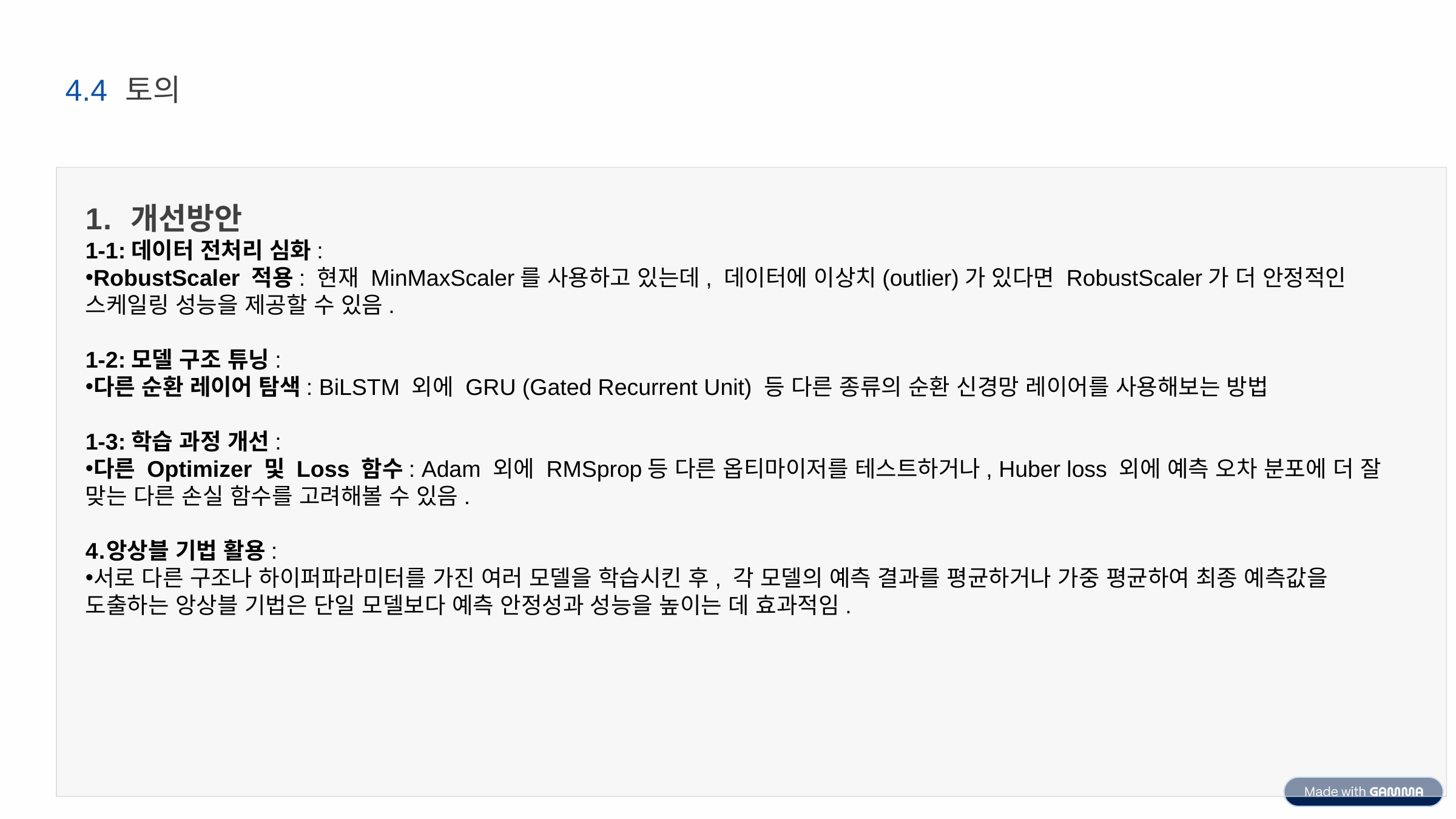

4.4
토의

개선방안
1-1:데이터 전처리 심화:
RobustScaler 적용: 현재 MinMaxScaler를 사용하고 있는데, 데이터에 이상치(outlier)가 있다면 RobustScaler가 더 안정적인 스케일링 성능을 제공할 수 있음.

1-2:모델 구조 튜닝:
다른 순환 레이어 탐색: BiLSTM 외에 GRU (Gated Recurrent Unit) 등 다른 종류의 순환 신경망 레이어를 사용해보는 방법

1-3:학습 과정 개선:
다른 Optimizer 및 Loss 함수: Adam 외에 RMSprop등 다른 옵티마이저를 테스트하거나, Huber loss 외에 예측 오차 분포에 더 잘 맞는 다른 손실 함수를 고려해볼 수 있음.

앙상블 기법 활용:
서로 다른 구조나 하이퍼파라미터를 가진 여러 모델을 학습시킨 후, 각 모델의 예측 결과를 평균하거나 가중 평균하여 최종 예측값을 도출하는 앙상블 기법은 단일 모델보다 예측 안정성과 성능을 높이는 데 효과적임.